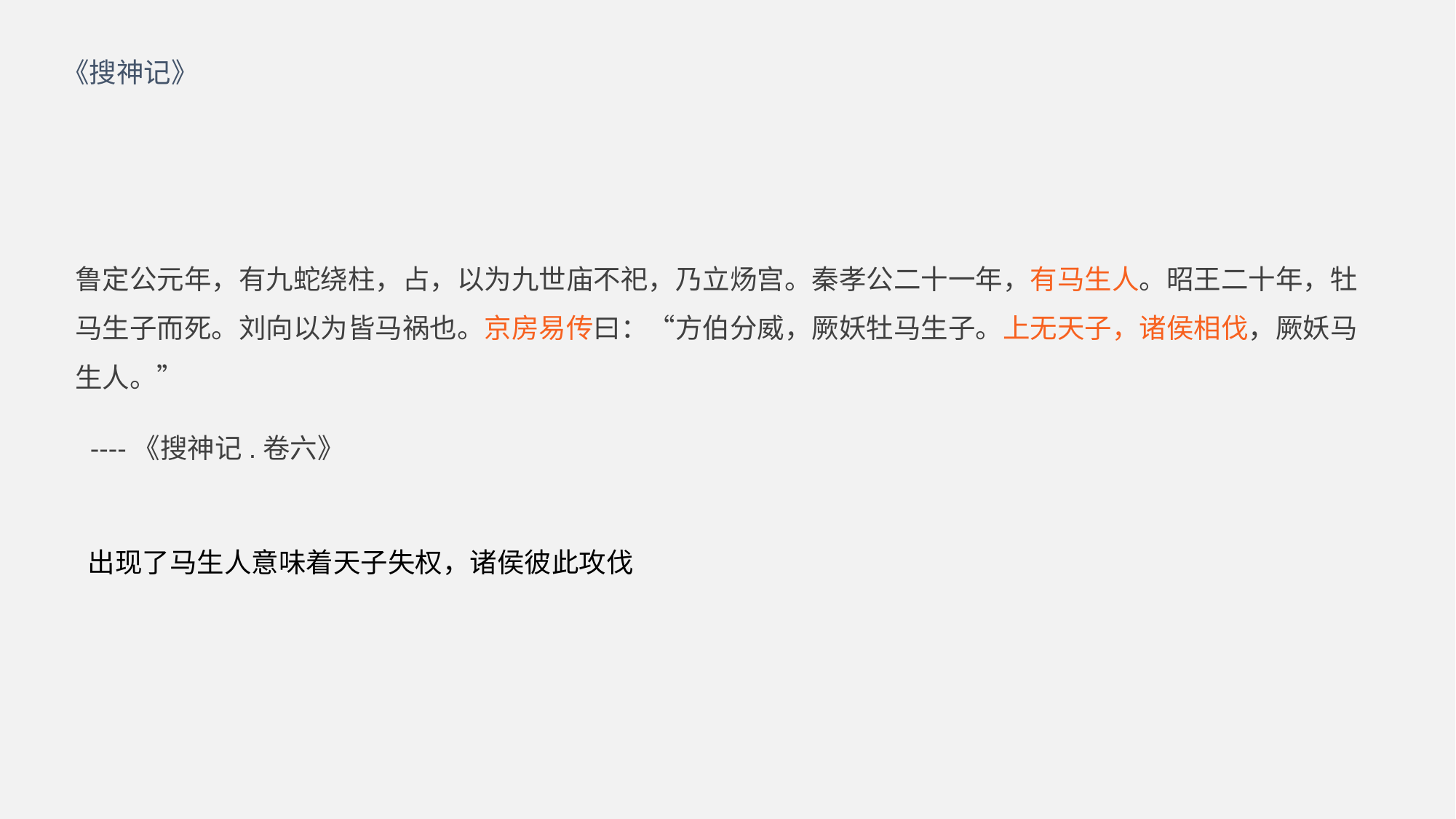

《搜神记》
鲁定公元年，有九蛇绕柱，占，以为九世庙不祀，乃立炀宫。秦孝公二十一年，有马生人。昭王二十年，牡马生子而死。刘向以为皆马祸也。京房易传曰：“方伯分威，厥妖牡马生子。上无天子，诸侯相伐，厥妖马生人。”
----《搜神记.卷六》
出现了马生人意味着天子失权，诸侯彼此攻伐